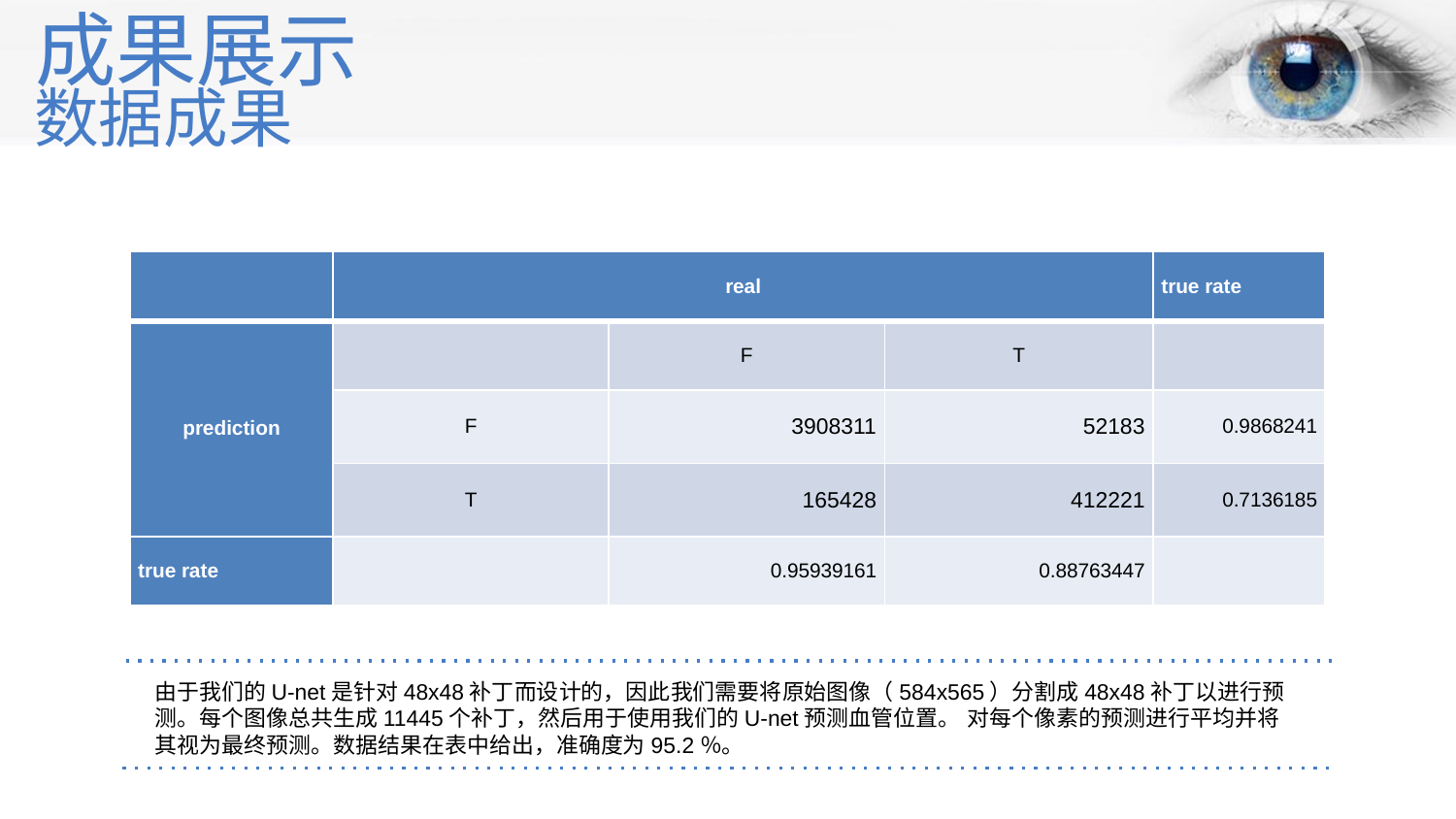

# 成果展示
数据成果

|  | real |  |  | true rate |
| --- | --- | --- | --- | --- |
| prediction |  | F | T |  |
|  | F | 3908311 | 52183 | 0.9868241 |
|  | T | 165428 | 412221 | 0.7136185 |
| true rate |  | 0.95939161 | 0.88763447 |  |

由于我们的U-net是针对48x48补丁而设计的，因此我们需要将原始图像（584x565）分割成48x48补丁以进行预测。每个图像总共生成11445个补丁，然后用于使用我们的U-net预测血管位置。 对每个像素的预测进行平均并将其视为最终预测。数据结果在表中给出，准确度为95.2％。